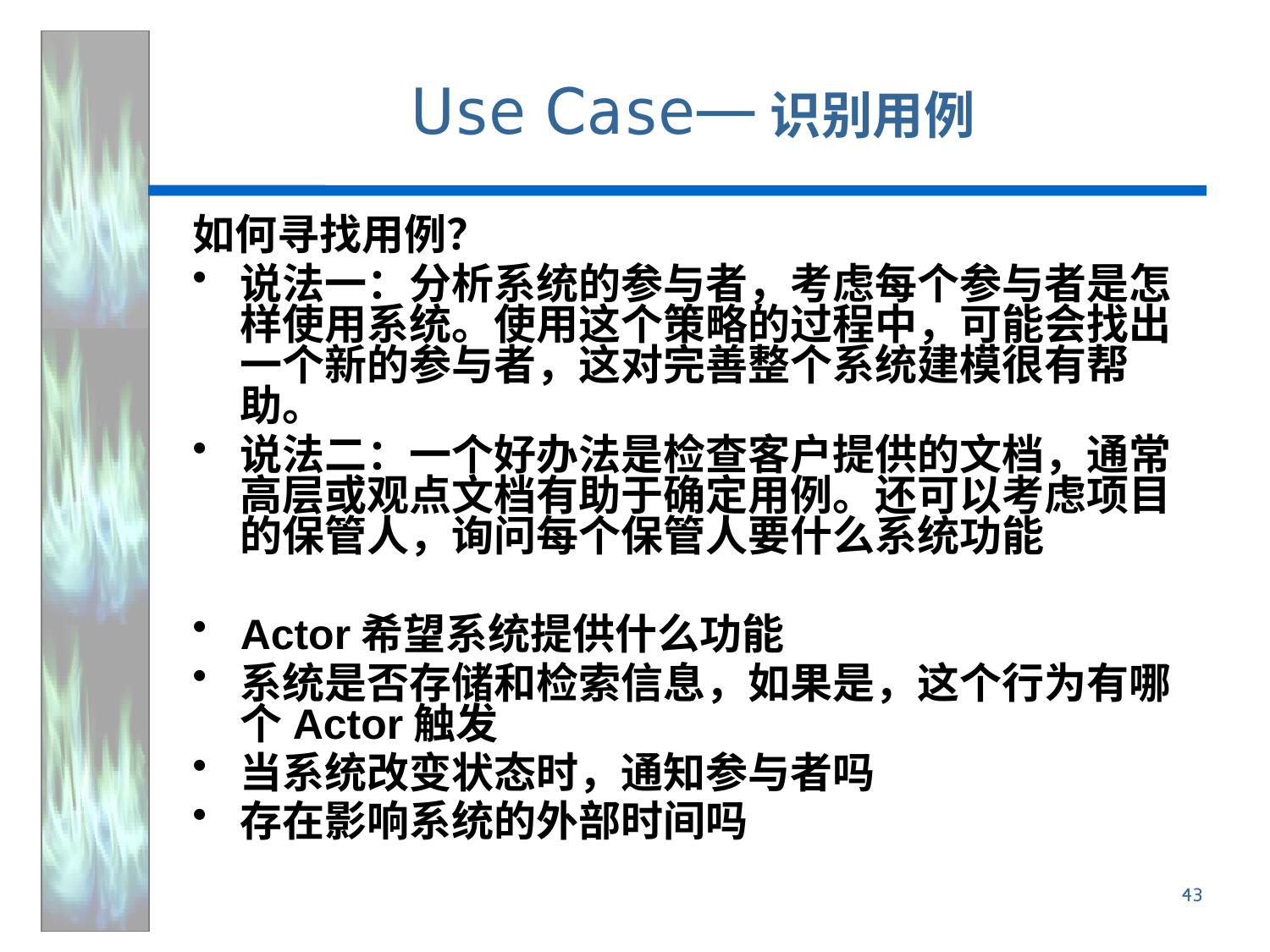

# Use Case—识别用例
如何寻找用例？
说法一：分析系统的参与者，考虑每个参与者是怎样使用系统。使用这个策略的过程中，可能会找出一个新的参与者，这对完善整个系统建模很有帮助。
说法二：一个好办法是检查客户提供的文档，通常高层或观点文档有助于确定用例。还可以考虑项目的保管人，询问每个保管人要什么系统功能

Actor希望系统提供什么功能
系统是否存储和检索信息，如果是，这个行为有哪个Actor触发
当系统改变状态时，通知参与者吗
存在影响系统的外部时间吗

43